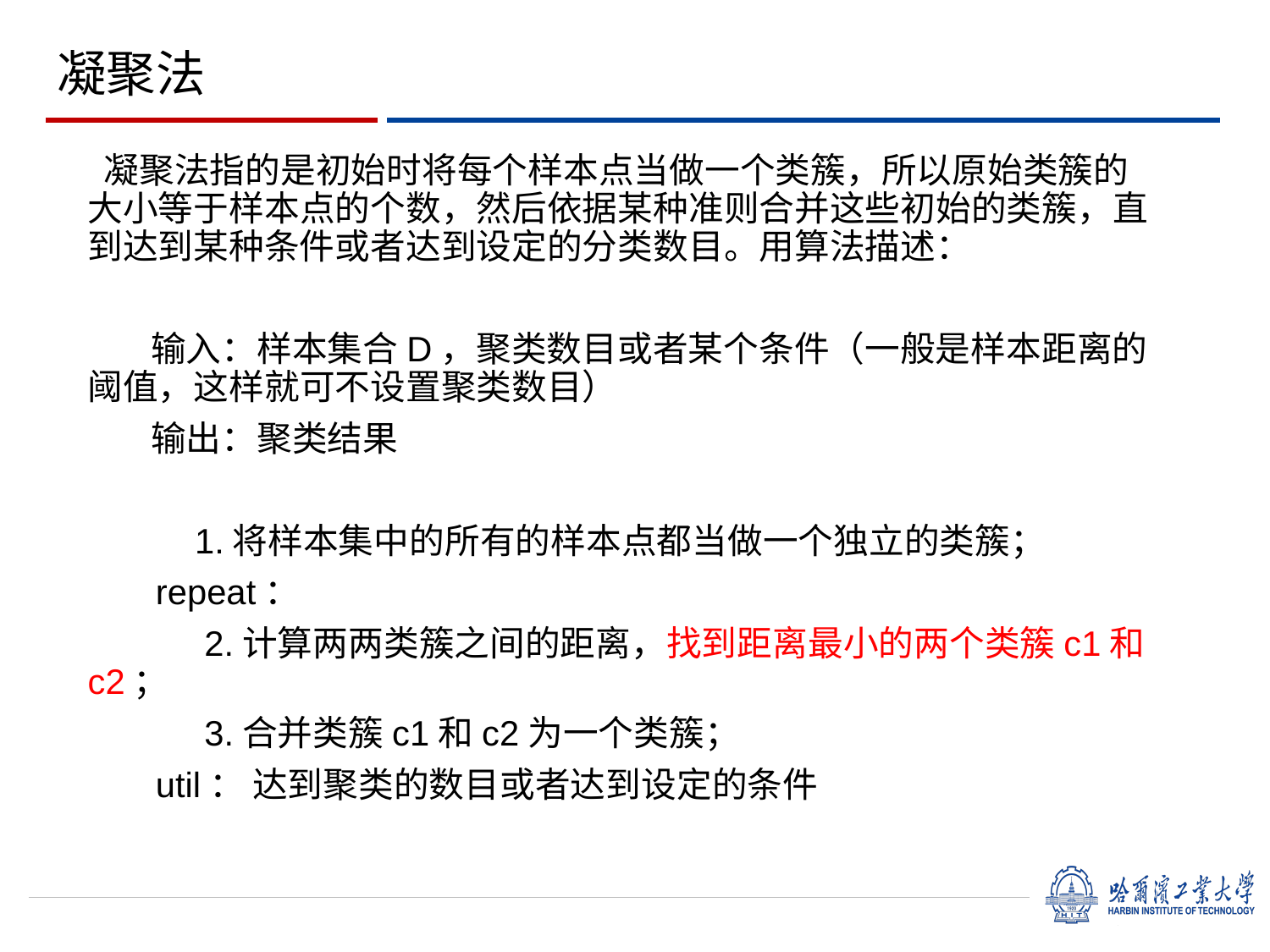

凝聚法
 凝聚法指的是初始时将每个样本点当做一个类簇，所以原始类簇的大小等于样本点的个数，然后依据某种准则合并这些初始的类簇，直到达到某种条件或者达到设定的分类数目。用算法描述：

       输入：样本集合D，聚类数目或者某个条件（一般是样本距离的阈值，这样就可不设置聚类数目）
       输出：聚类结果

           1.将样本集中的所有的样本点都当做一个独立的类簇；
       repeat：
            2.计算两两类簇之间的距离，找到距离最小的两个类簇c1和c2；
            3.合并类簇c1和c2为一个类簇；
       util： 达到聚类的数目或者达到设定的条件